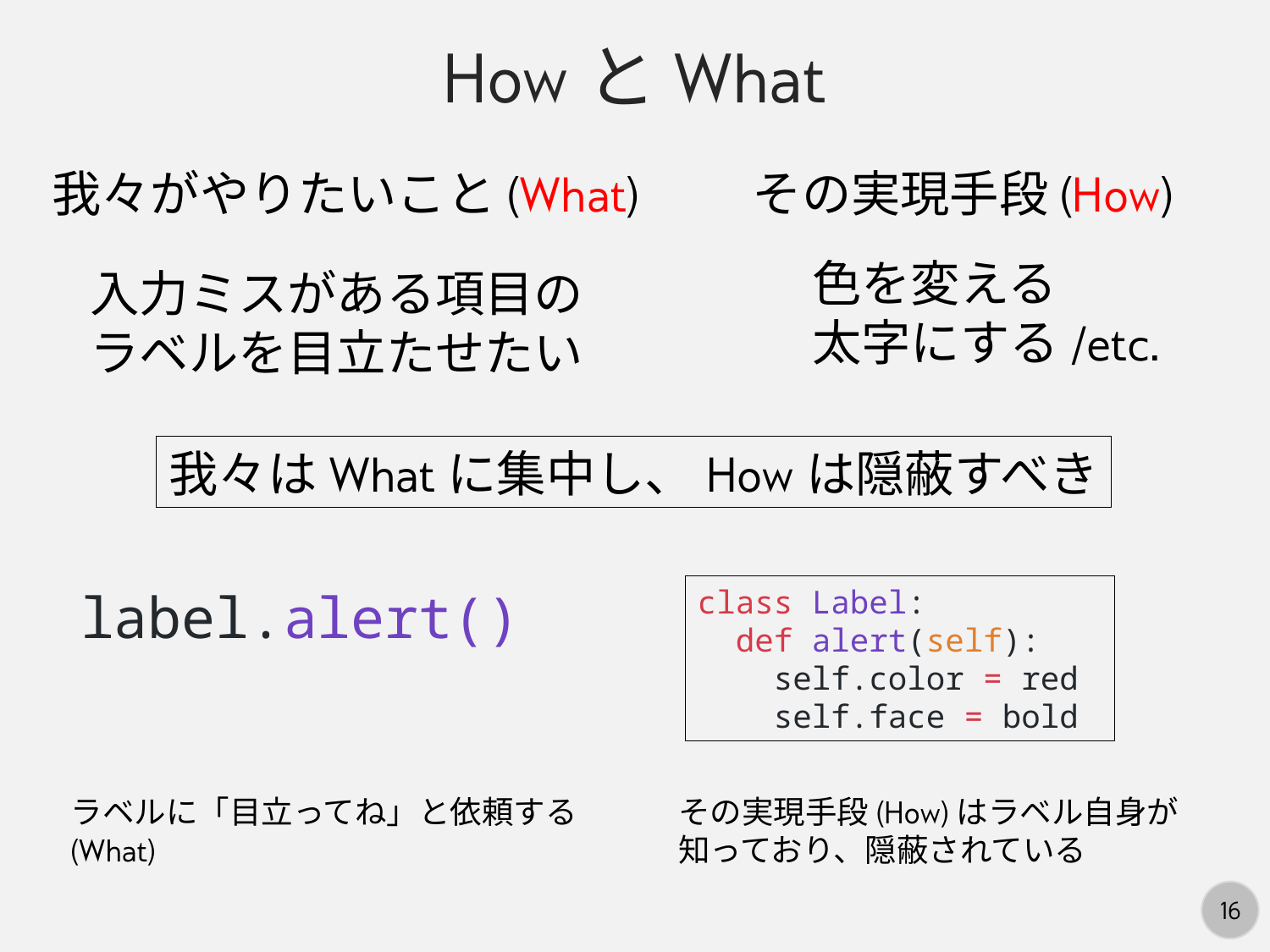

HowとWhat
我々がやりたいこと(What)
その実現手段(How)
色を変える
太字にする/etc.
入力ミスがある項目の
ラベルを目立たせたい
我々はWhatに集中し、Howは隠蔽すべき
label.alert()
class Label:
  def alert(self):
    self.color = red
    self.face = bold
ラベルに「目立ってね」と依頼する
(What)
その実現手段(How)はラベル自身が
知っており、隠蔽されている